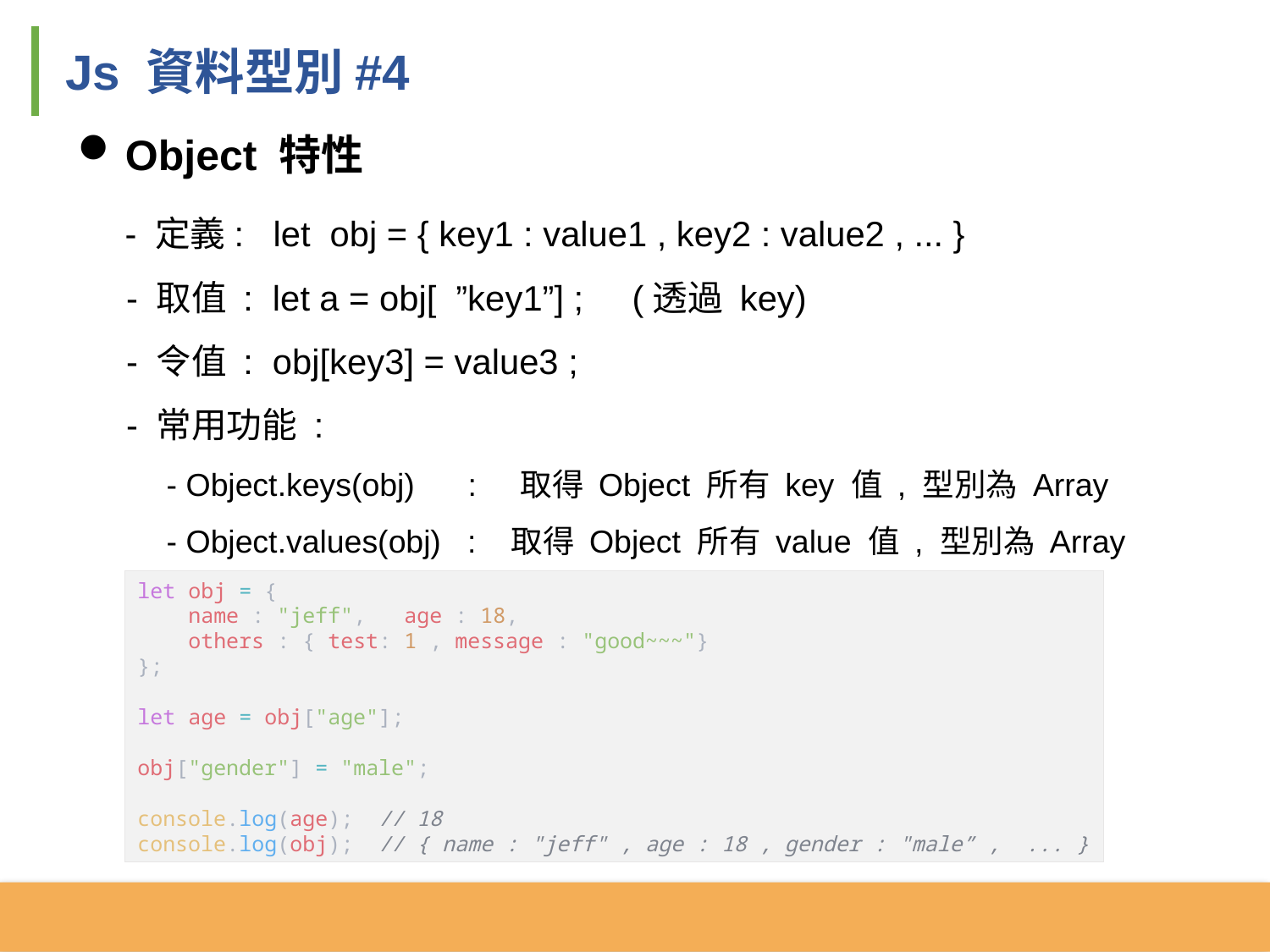

Js 資料型別#4
Object 特性
    - 定義:   let  obj = { key1 : value1 , key2 : value2 , ... }
     - 取值 :  let a = obj[  ”key1”] ;     (透過 key)
     - 令值 :  obj[key3] = value3 ;
     - 常用功能 :
          - Object.keys(obj)      :    取得 Object 所有 key 值 , 型別為 Array
          - Object.values(obj)   :   取得 Object 所有 value 值 , 型別為 Array

let obj = {
    name : "jeff",   age : 18,
    others : { test: 1 , message : "good~~~"}
};
let age = obj["age"];
obj["gender"] = "male";

console.log(age);  // 18
console.log(obj);  // { name : "jeff" , age : 18 , gender : "male” ,  ... }